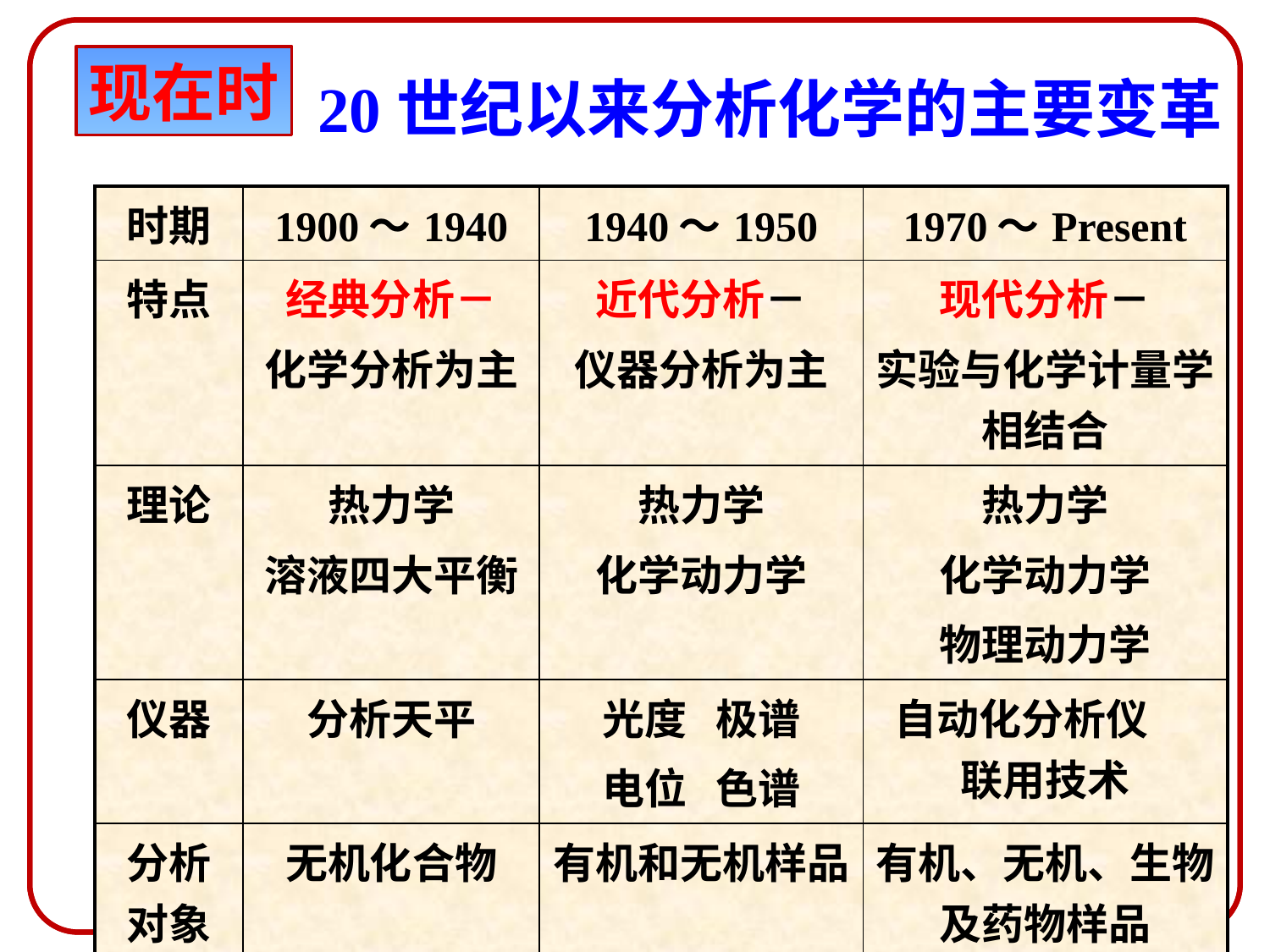

现在时
# 20世纪以来分析化学的主要变革
| 时期 | 1900～1940 | 1940～1950 | 1970～Present |
| --- | --- | --- | --- |
| 特点 | 经典分析－ 化学分析为主 | 近代分析－ 仪器分析为主 | 现代分析－ 实验与化学计量学相结合 |
| 理论 | 热力学 溶液四大平衡 | 热力学 化学动力学 | 热力学 化学动力学 物理动力学 |
| 仪器 | 分析天平 | 光度 极谱 电位 色谱 | 自动化分析仪 联用技术 |
| 分析对象 | 无机化合物 | 有机和无机样品 | 有机、无机、生物及药物样品 |